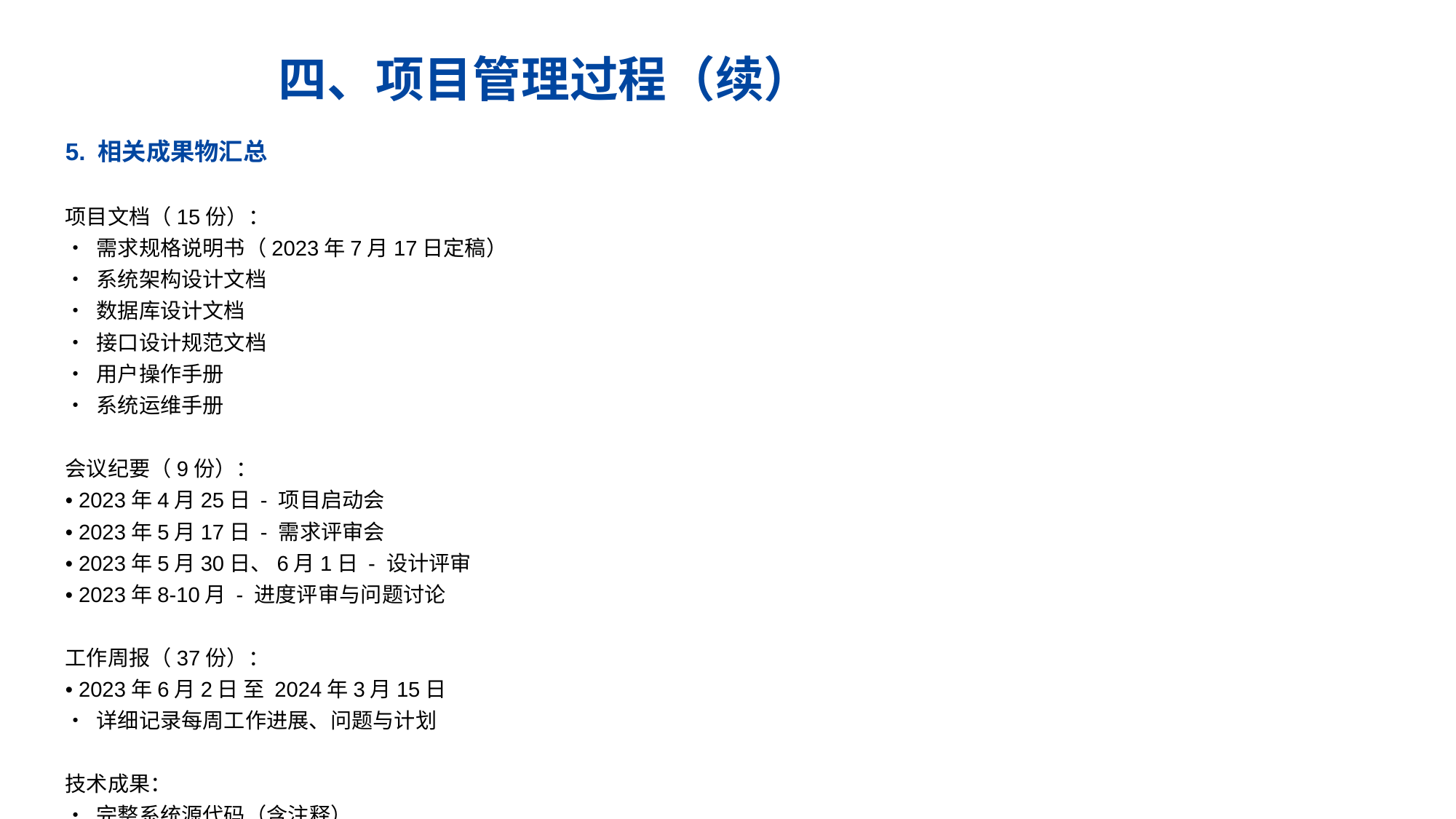

四、项目管理过程（续）
5. 相关成果物汇总

项目文档（15份）：
• 需求规格说明书（2023年7月17日定稿）
• 系统架构设计文档
• 数据库设计文档
• 接口设计规范文档
• 用户操作手册
• 系统运维手册

会议纪要（9份）：
• 2023年4月25日 - 项目启动会
• 2023年5月17日 - 需求评审会
• 2023年5月30日、6月1日 - 设计评审
• 2023年8-10月 - 进度评审与问题讨论

工作周报（37份）：
• 2023年6月2日 至 2024年3月15日
• 详细记录每周工作进展、问题与计划

技术成果：
• 完整系统源代码（含注释）
• 单元测试用例与测试报告
• 性能测试报告与优化文档